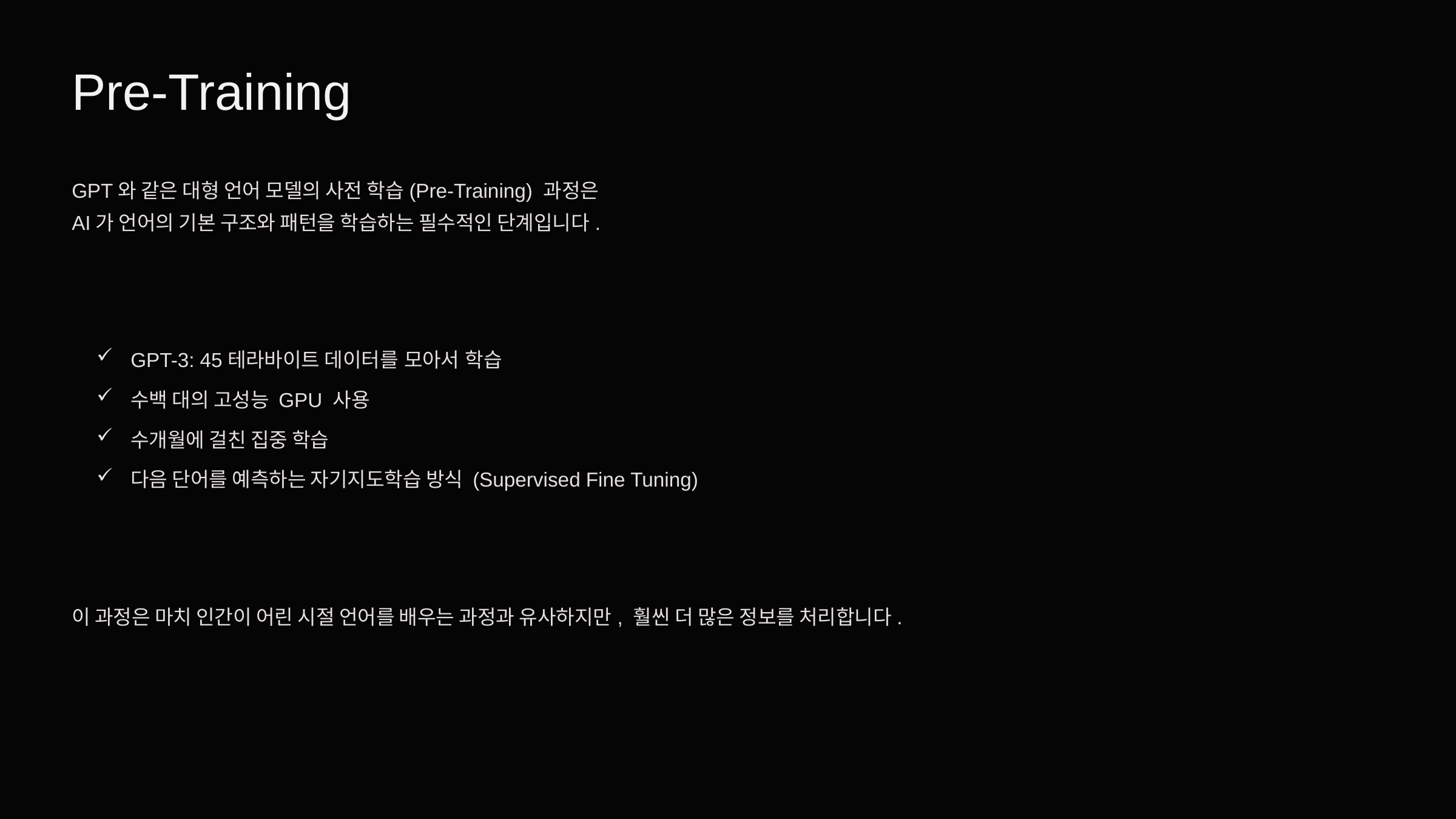

Pre-Training
GPT와 같은 대형 언어 모델의 사전 학습(Pre-Training) 과정은
AI가 언어의 기본 구조와 패턴을 학습하는 필수적인 단계입니다.
GPT-3: 45테라바이트 데이터를 모아서 학습
수백 대의 고성능 GPU 사용
수개월에 걸친 집중 학습
다음 단어를 예측하는 자기지도학습 방식 (Supervised Fine Tuning)
이 과정은 마치 인간이 어린 시절 언어를 배우는 과정과 유사하지만, 훨씬 더 많은 정보를 처리합니다.